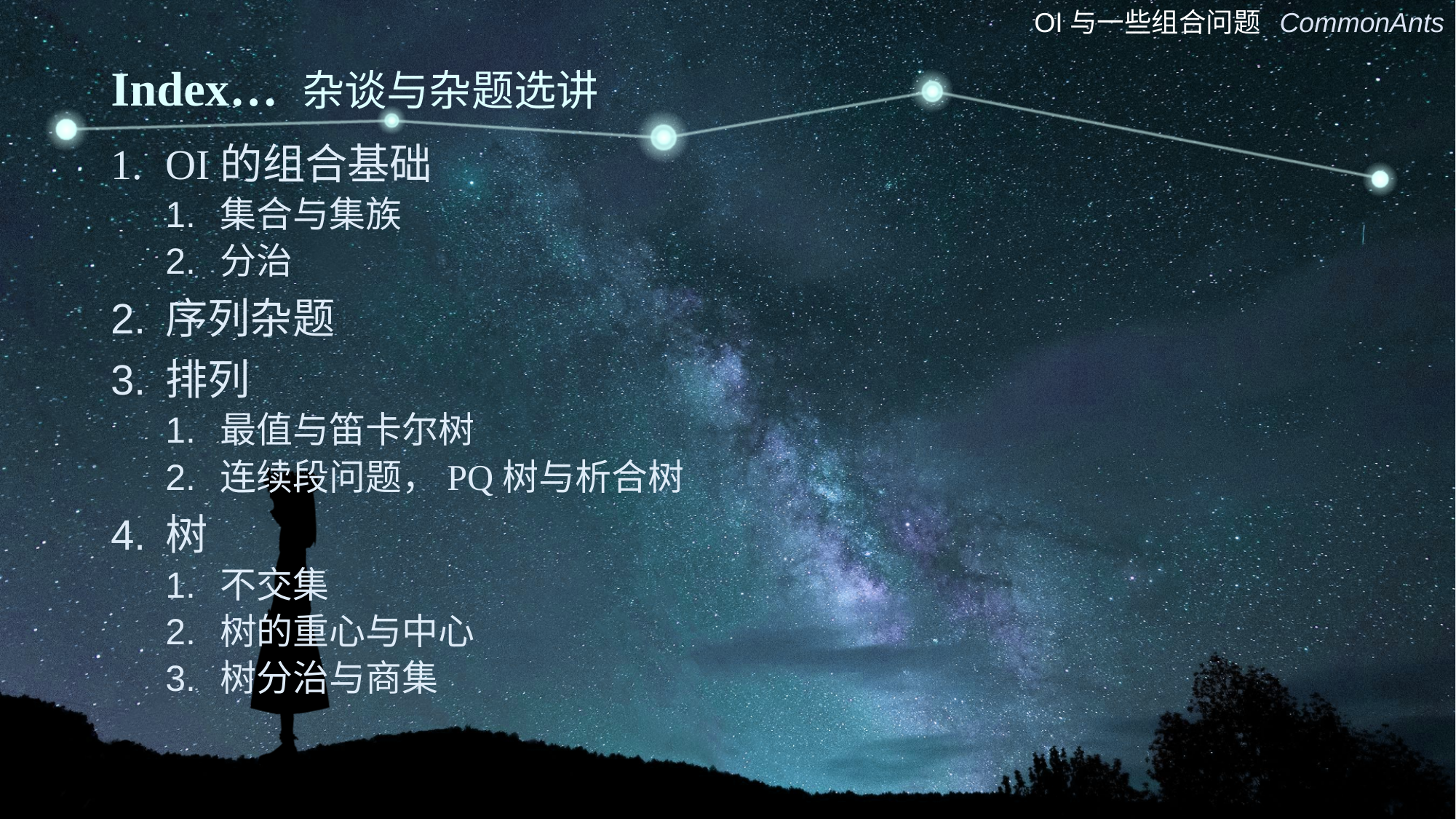

# Index… 杂谈与杂题选讲
OI的组合基础
集合与集族
分治
序列杂题
排列
最值与笛卡尔树
连续段问题，PQ树与析合树
树
不交集
树的重心与中心
树分治与商集